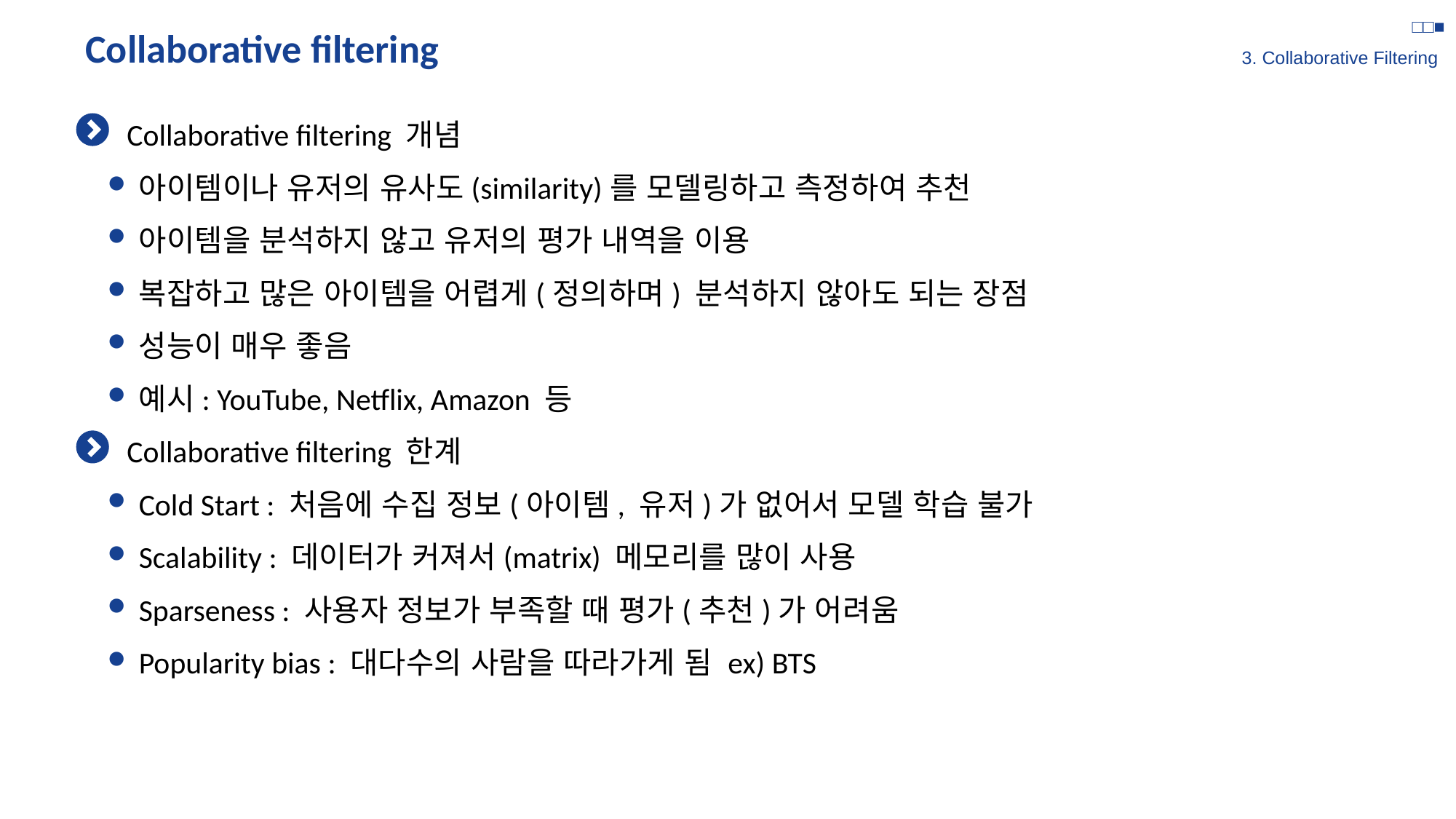

□□■
3. Collaborative Filtering
# Collaborative filtering
Collaborative filtering 개념
아이템이나 유저의 유사도(similarity)를 모델링하고 측정하여 추천
아이템을 분석하지 않고 유저의 평가 내역을 이용
복잡하고 많은 아이템을 어렵게(정의하며) 분석하지 않아도 되는 장점
성능이 매우 좋음
예시: YouTube, Netflix, Amazon 등
Collaborative filtering 한계
Cold Start : 처음에 수집 정보(아이템, 유저)가 없어서 모델 학습 불가
Scalability : 데이터가 커져서(matrix) 메모리를 많이 사용
Sparseness : 사용자 정보가 부족할 때 평가(추천)가 어려움
Popularity bias : 대다수의 사람을 따라가게 됨 ex) BTS